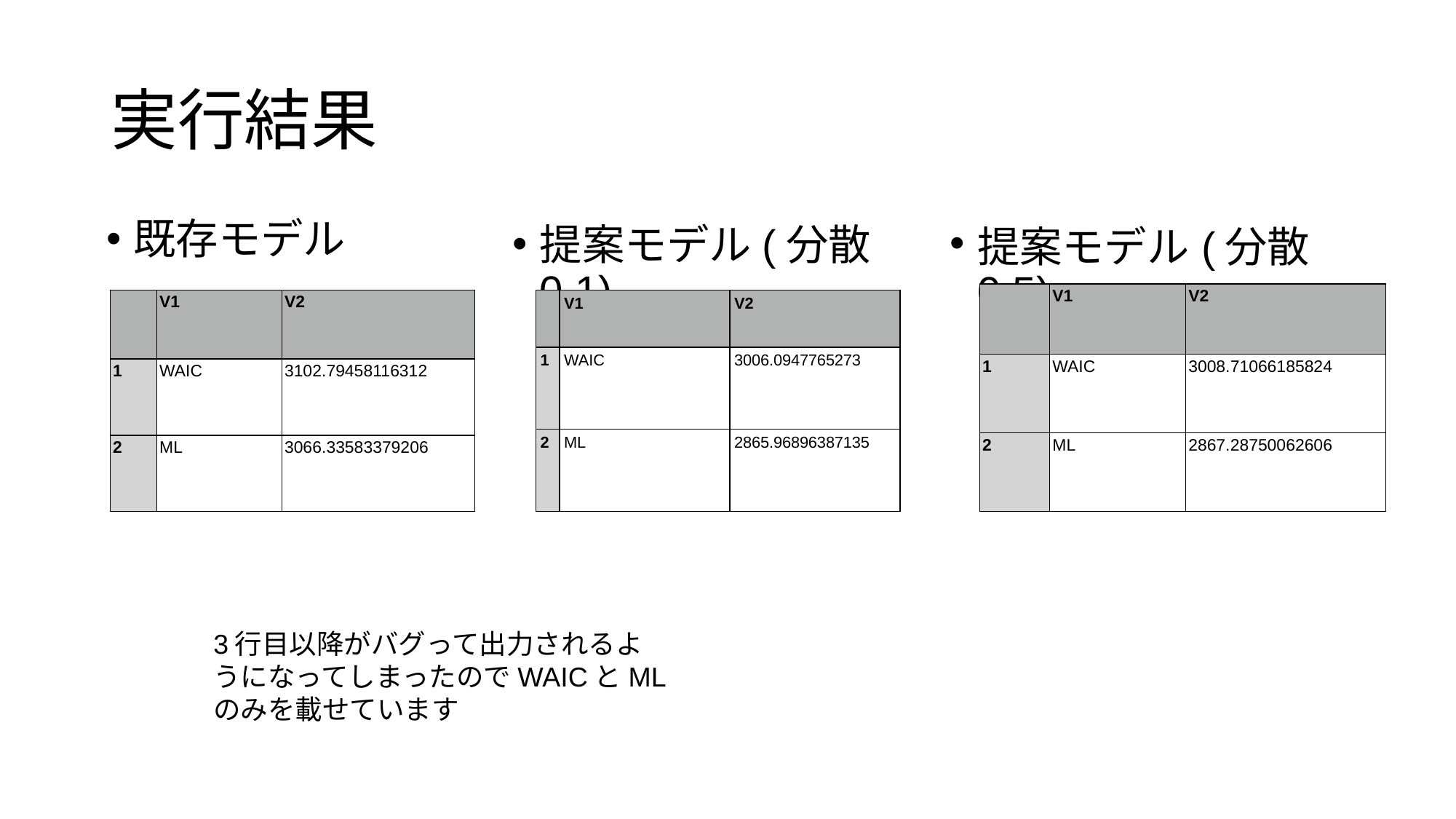

# 実行結果
既存モデル

提案モデル(分散0.5)

提案モデル(分散0.1)

|  | V1 | V2 |
| --- | --- | --- |
| 1 | WAIC | 3008.71066185824 |
| 2 | ML | 2867.28750062606 |
|  | V1 | V2 |
| --- | --- | --- |
| 1 | WAIC | 3102.79458116312 |
| 2 | ML | 3066.33583379206 |
|  | V1 | V2 |
| --- | --- | --- |
| 1 | WAIC | 3006.0947765273 |
| 2 | ML | 2865.96896387135 |
3行目以降がバグって出力されるようになってしまったのでWAICとML
のみを載せています